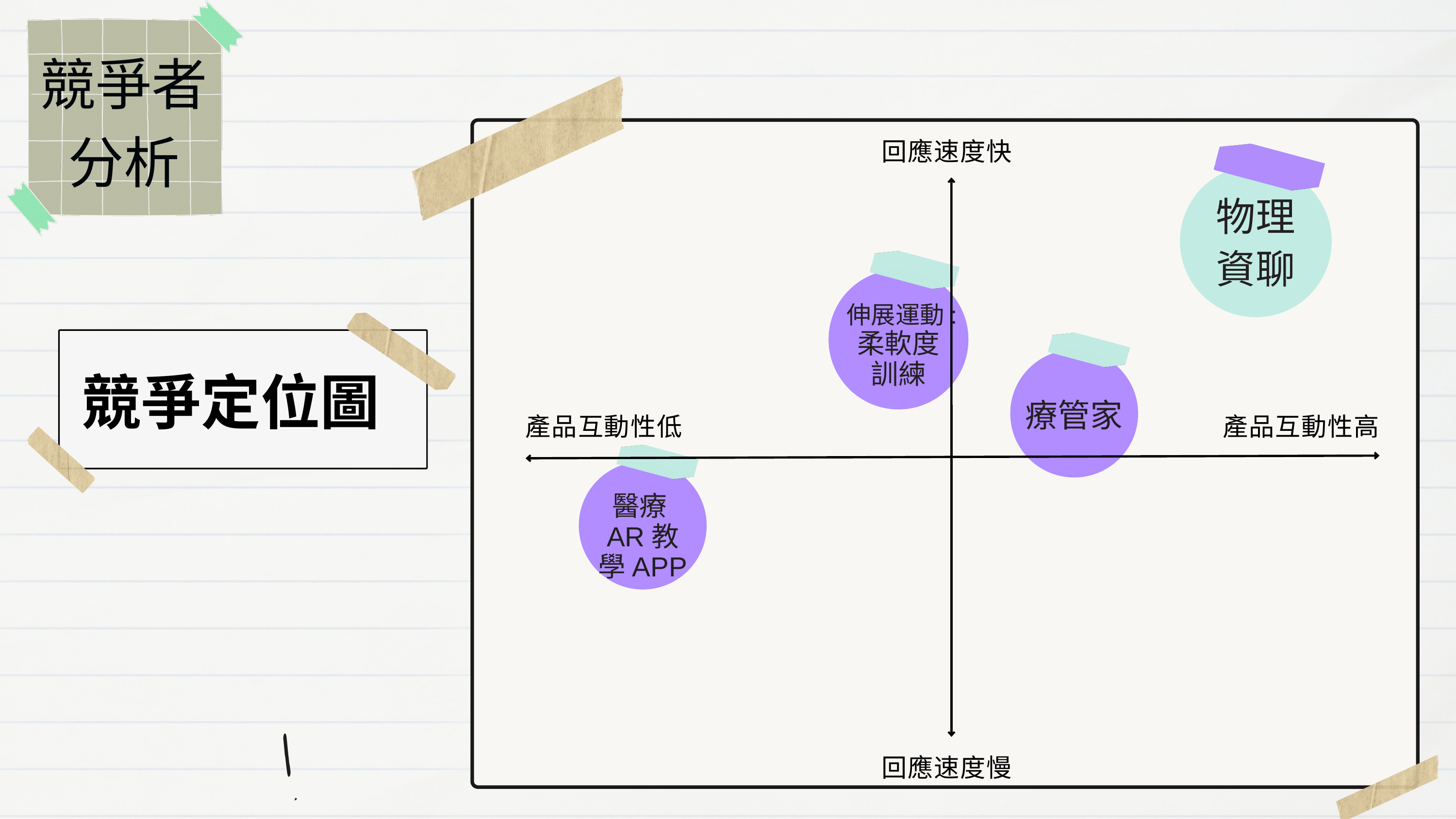

競爭者分析

回應速度快

物理
資聊

伸展運動:
柔軟度訓練

競爭定位圖
療管家
產品互動性低
產品互動性高

醫療AR教學APP

回應速度慢